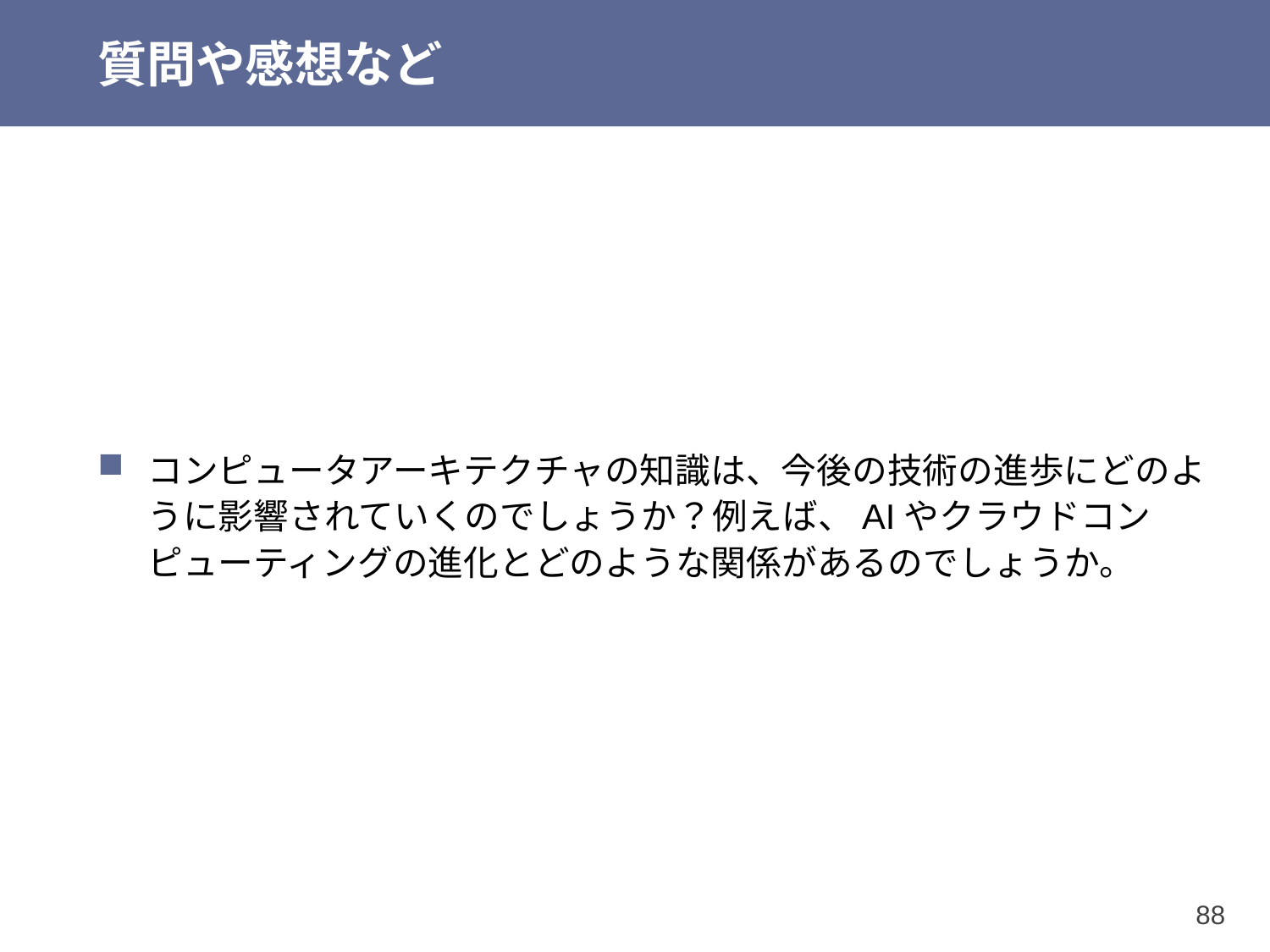

# 質問や感想など
コンピュータアーキテクチャの知識は、今後の技術の進歩にどのように影響されていくのでしょうか？例えば、AIやクラウドコンピューティングの進化とどのような関係があるのでしょうか。